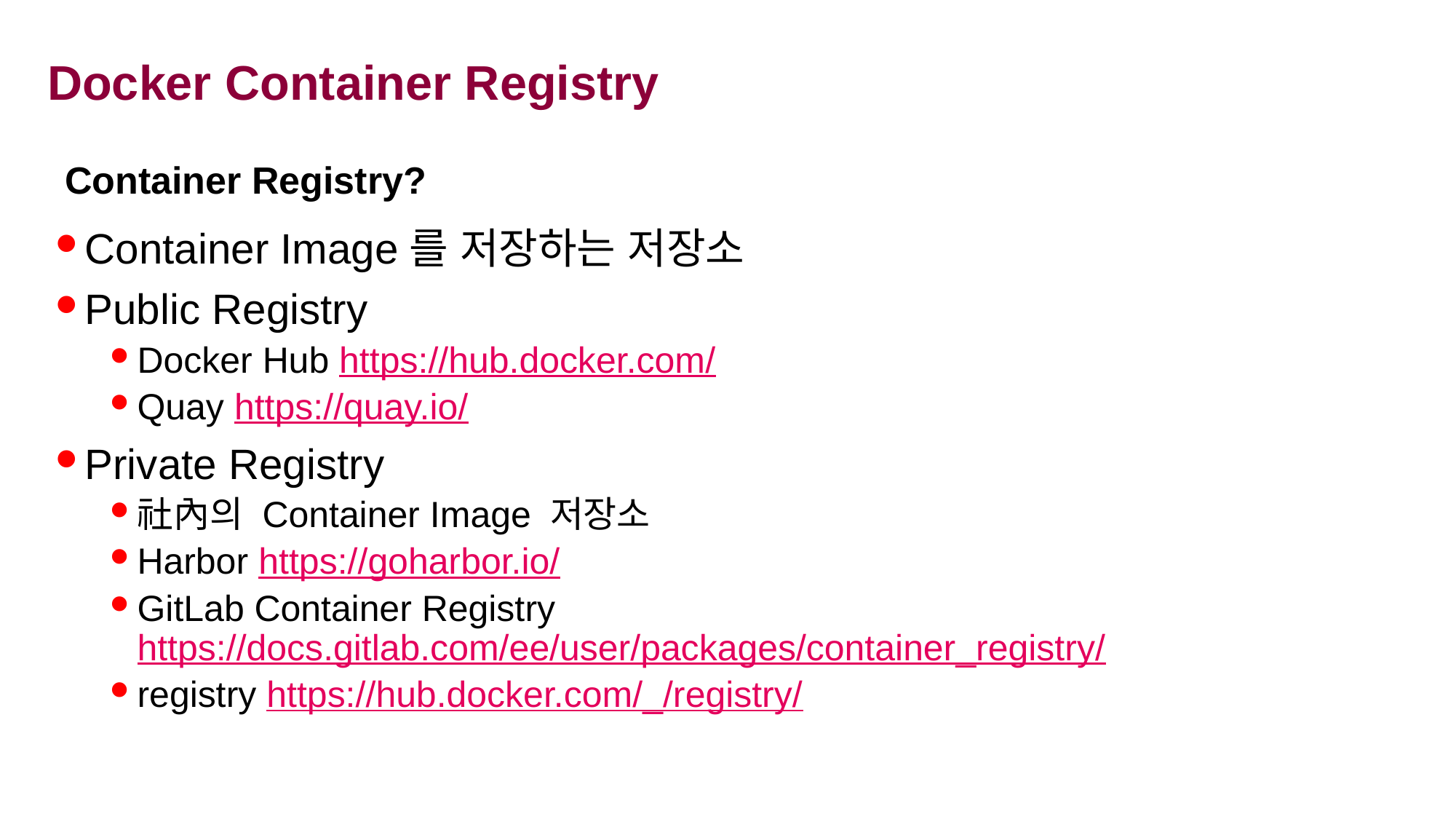

# Docker Container Registry
Container Registry?
Container Image를 저장하는 저장소
Public Registry
Docker Hub https://hub.docker.com/
Quay https://quay.io/
Private Registry
社內의 Container Image 저장소
Harbor https://goharbor.io/
GitLab Container Registry https://docs.gitlab.com/ee/user/packages/container_registry/
registry https://hub.docker.com/_/registry/